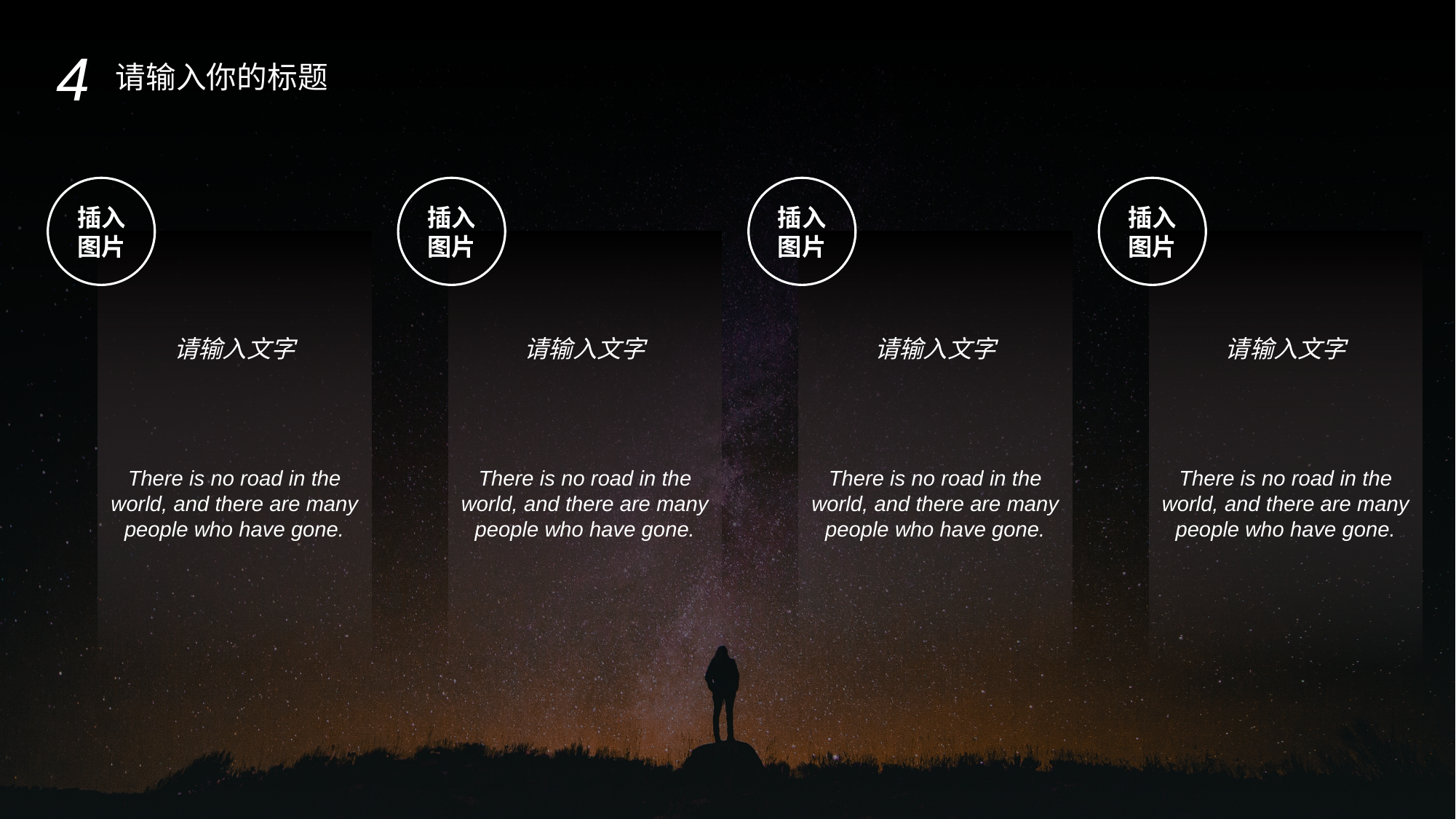

4
请输入你的标题
插入图片
请输入文字

There is no road in the world, and there are many people who have gone.

插入图片
请输入文字

There is no road in the world, and there are many people who have gone.

插入图片
请输入文字

There is no road in the world, and there are many people who have gone.

插入图片
请输入文字

There is no road in the world, and there are many people who have gone.